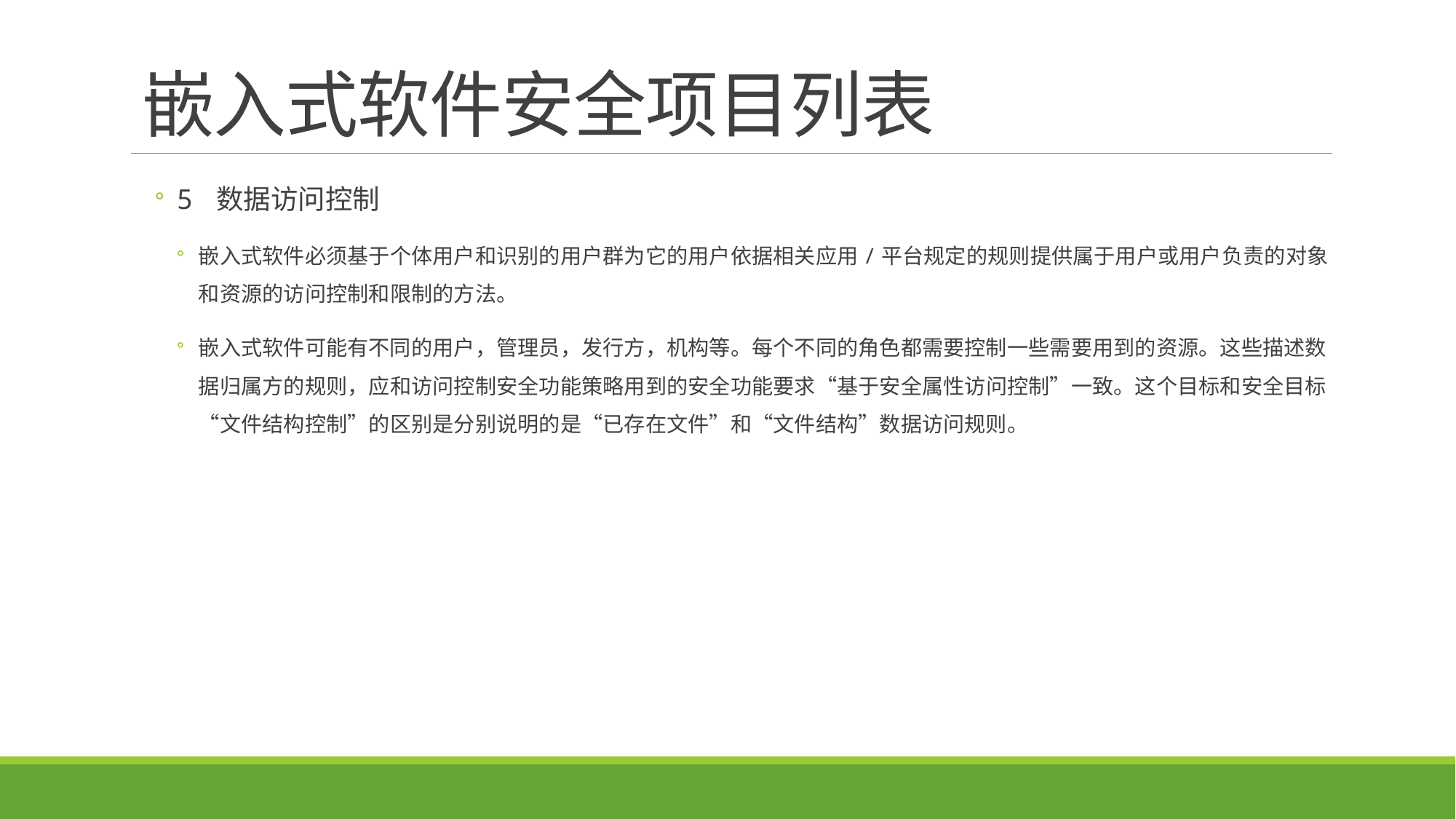

# 嵌入式软件安全项目列表
5 数据访问控制
嵌入式软件必须基于个体用户和识别的用户群为它的用户依据相关应用/平台规定的规则提供属于用户或用户负责的对象和资源的访问控制和限制的方法。
嵌入式软件可能有不同的用户，管理员，发行方，机构等。每个不同的角色都需要控制一些需要用到的资源。这些描述数据归属方的规则，应和访问控制安全功能策略用到的安全功能要求“基于安全属性访问控制”一致。这个目标和安全目标“文件结构控制”的区别是分别说明的是“已存在文件”和“文件结构”数据访问规则。